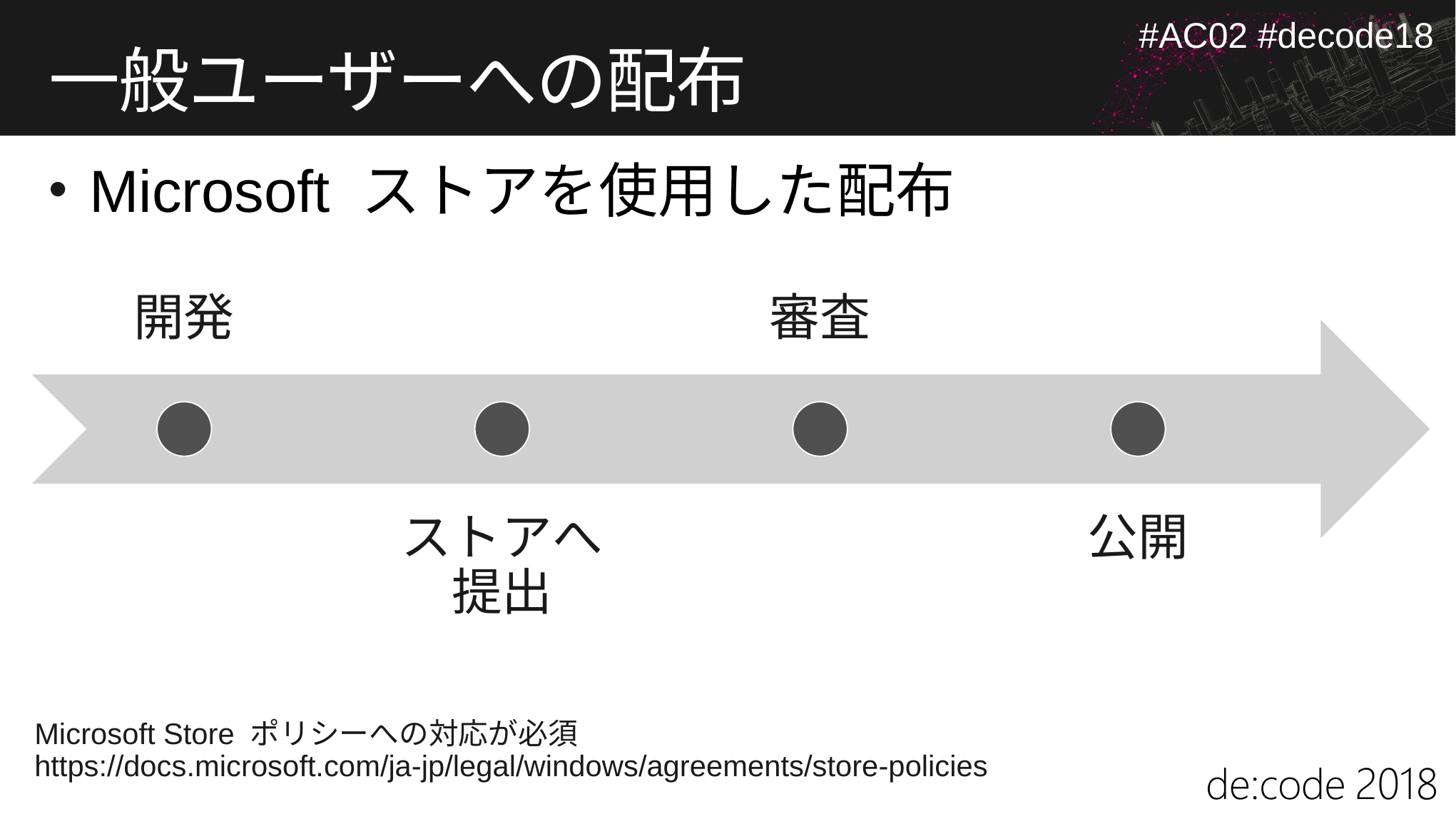

# 一般ユーザーへの配布
Microsoft ストアを使用した配布
開発
ストアへ
提出
審査
公開
Microsoft Store ポリシーへの対応が必須
https://docs.microsoft.com/ja-jp/legal/windows/agreements/store-policies